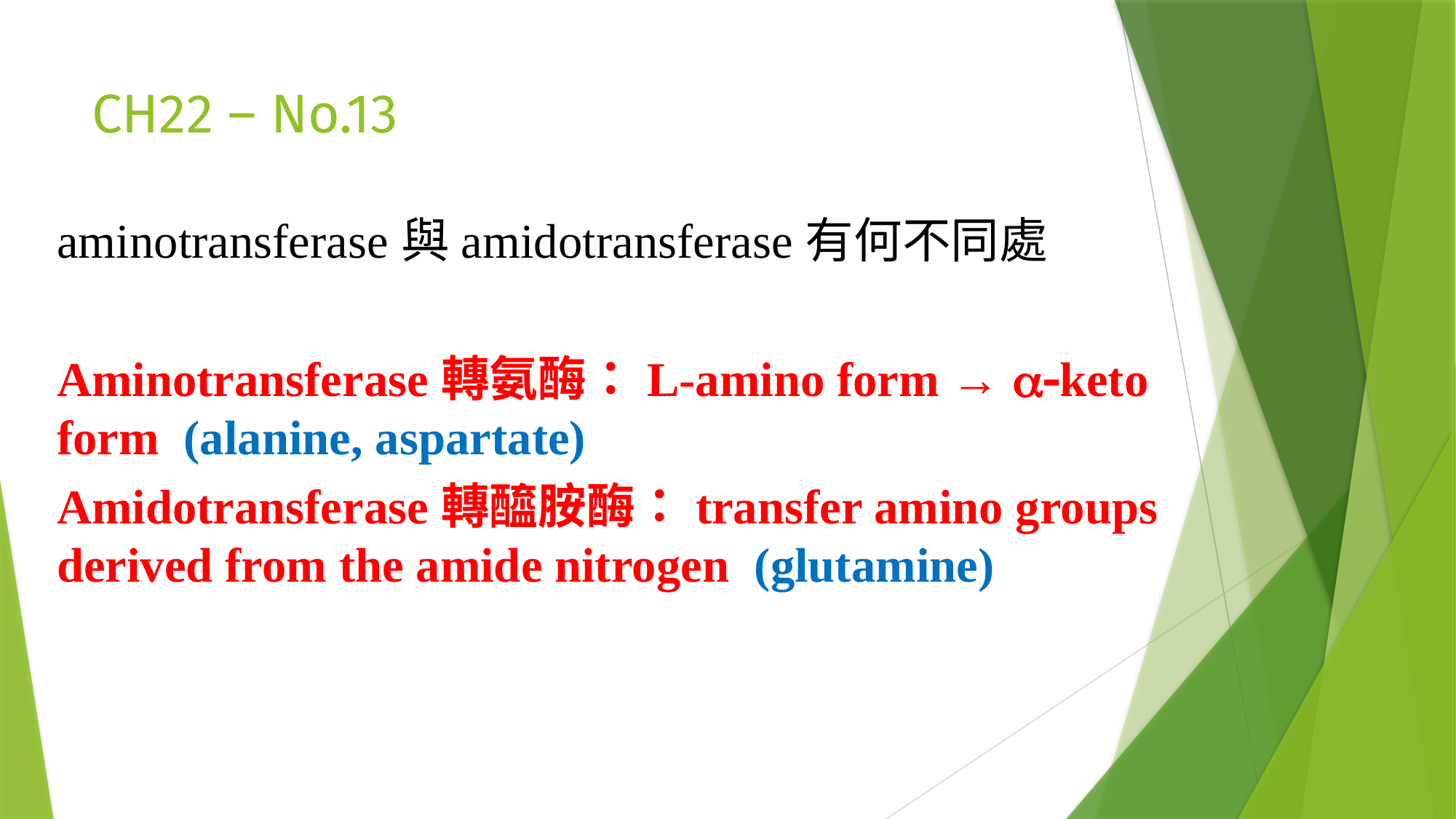

# CH22 – No.13
aminotransferase與amidotransferase有何不同處

Aminotransferase轉氨酶：L-amino form → α−keto form  (alanine, aspartate)
Amidotransferase轉醯胺酶：transfer amino groups derived from the amide nitrogen  (glutamine)